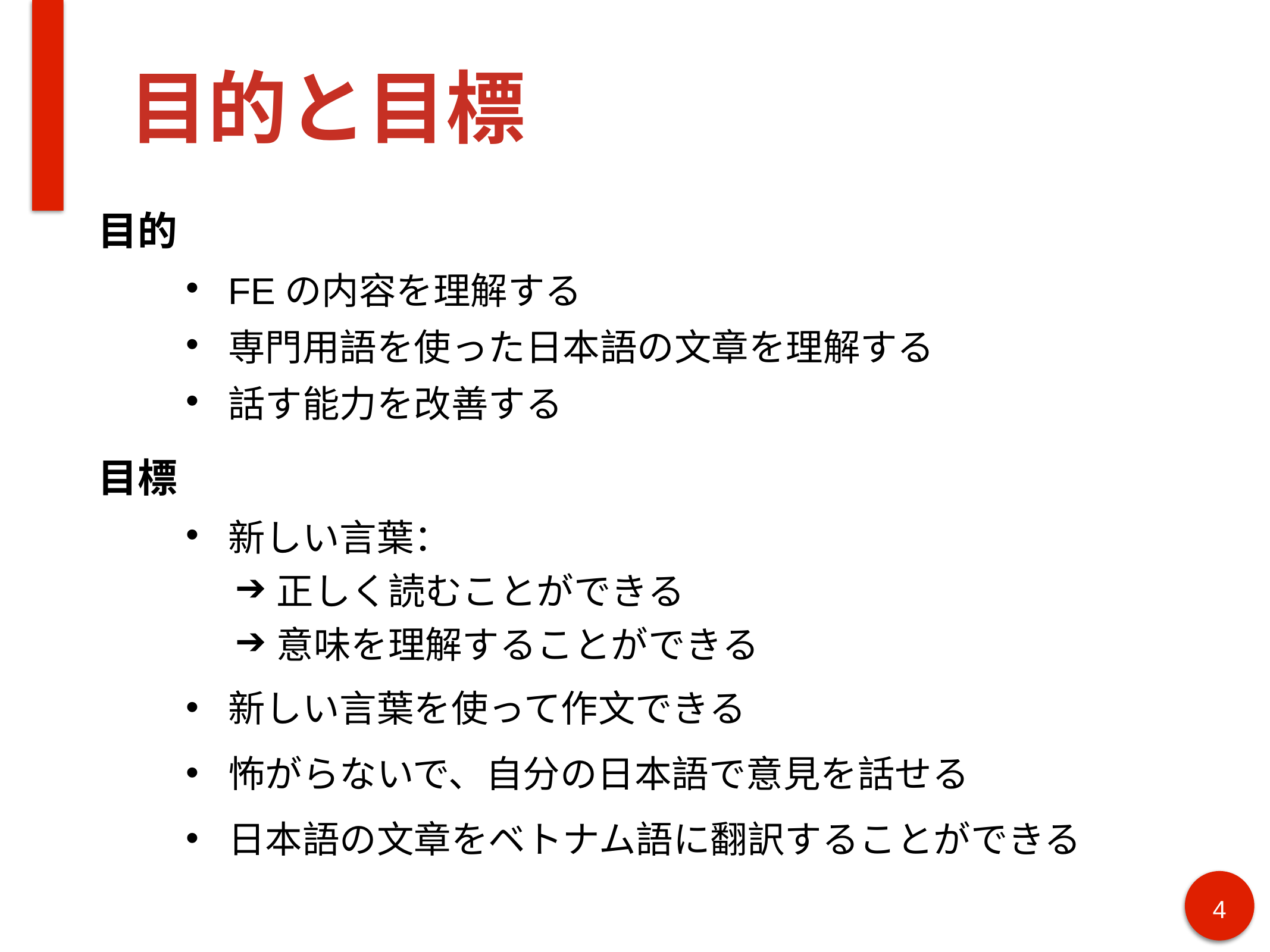

# 目的と目標
目的
FEの内容を理解する
専門用語を使った日本語の文章を理解する
話す能力を改善する
目標
新しい言葉：
正しく読むことができる
意味を理解することができる
新しい言葉を使って作文できる
怖がらないで、自分の日本語で意見を話せる
日本語の文章をベトナム語に翻訳することができる

4